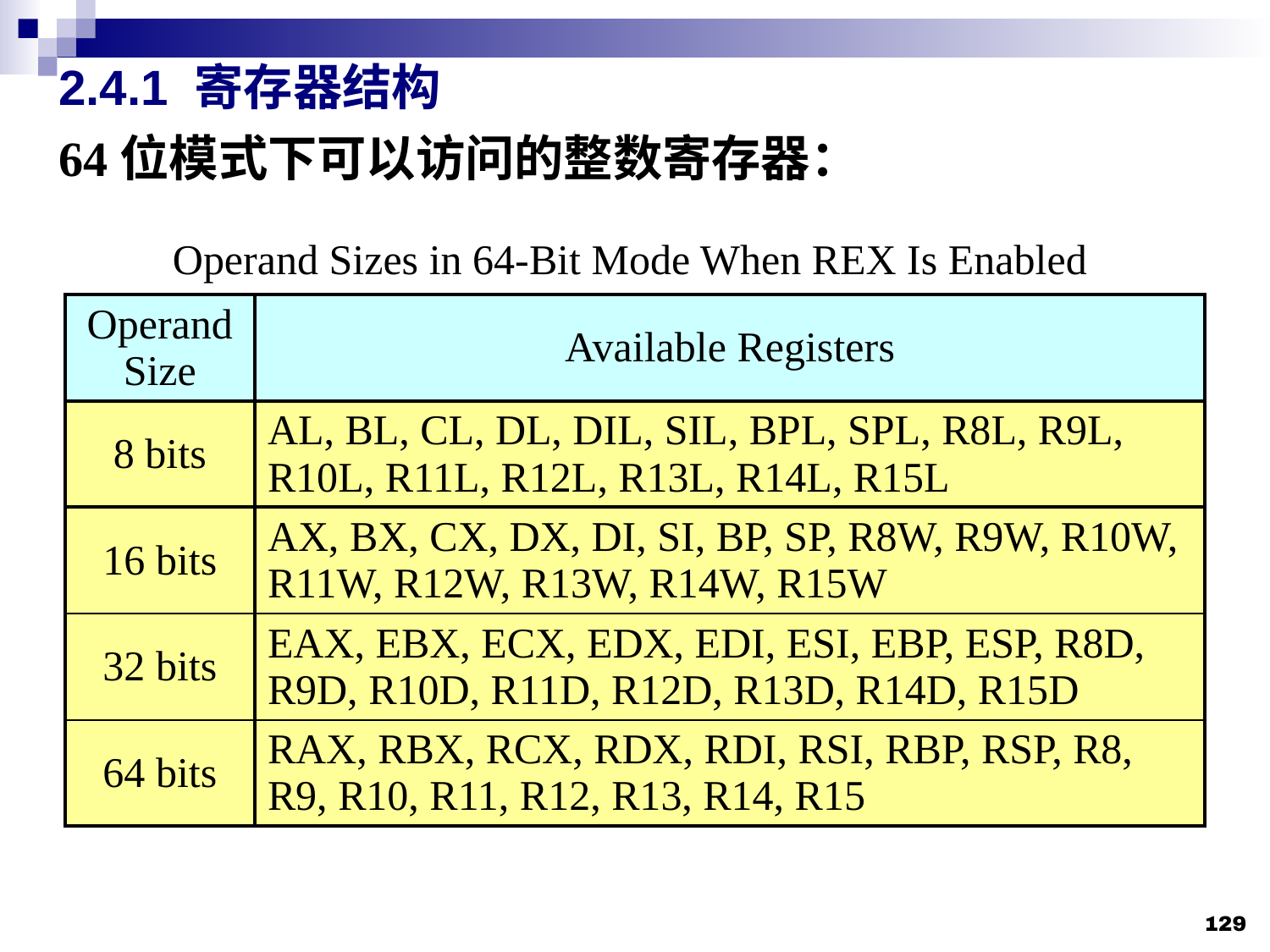

# 2.4.1 寄存器结构
64位模式下可以访问的整数寄存器：
Operand Sizes in 64-Bit Mode When REX Is Enabled
| Operand Size | Available Registers |
| --- | --- |
| 8 bits | AL, BL, CL, DL, DIL, SIL, BPL, SPL, R8L, R9L, R10L, R11L, R12L, R13L, R14L, R15L |
| 16 bits | AX, BX, CX, DX, DI, SI, BP, SP, R8W, R9W, R10W, R11W, R12W, R13W, R14W, R15W |
| 32 bits | EAX, EBX, ECX, EDX, EDI, ESI, EBP, ESP, R8D, R9D, R10D, R11D, R12D, R13D, R14D, R15D |
| 64 bits | RAX, RBX, RCX, RDX, RDI, RSI, RBP, RSP, R8, R9, R10, R11, R12, R13, R14, R15 |
129